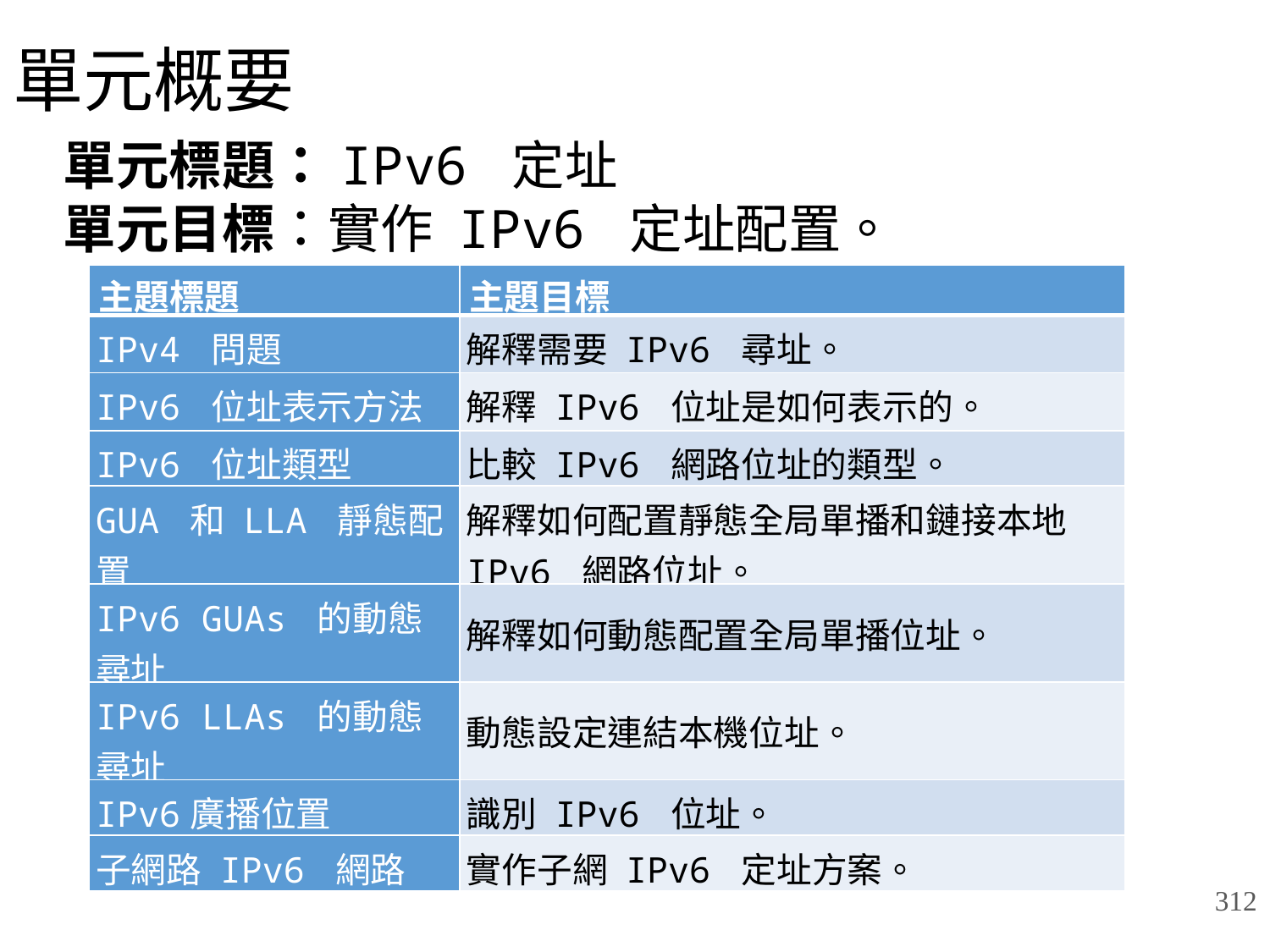

# 單元概要
單元標題：IPv6 定址
單元目標：實作 IPv6 定址配置。

| 主題標題 | 主題目標 |
| --- | --- |
| IPv4 問題 | 解釋需要 IPv6 尋址。 |
| IPv6 位址表示方法 | 解釋 IPv6 位址是如何表示的。 |
| IPv6 位址類型 | 比較 IPv6 網路位址的類型。 |
| GUA 和 LLA 靜態配置 | 解釋如何配置靜態全局單播和鏈接本地 IPv6 網路位址。 |
| IPv6 GUAs 的動態尋址 | 解釋如何動態配置全局單播位址。 |
| IPv6 LLAs 的動態尋址 | 動態設定連結本機位址。 |
| IPv6廣播位置 | 識別 IPv6 位址。 |
| 子網路 IPv6 網路 | 實作子網 IPv6 定址方案。 |
312